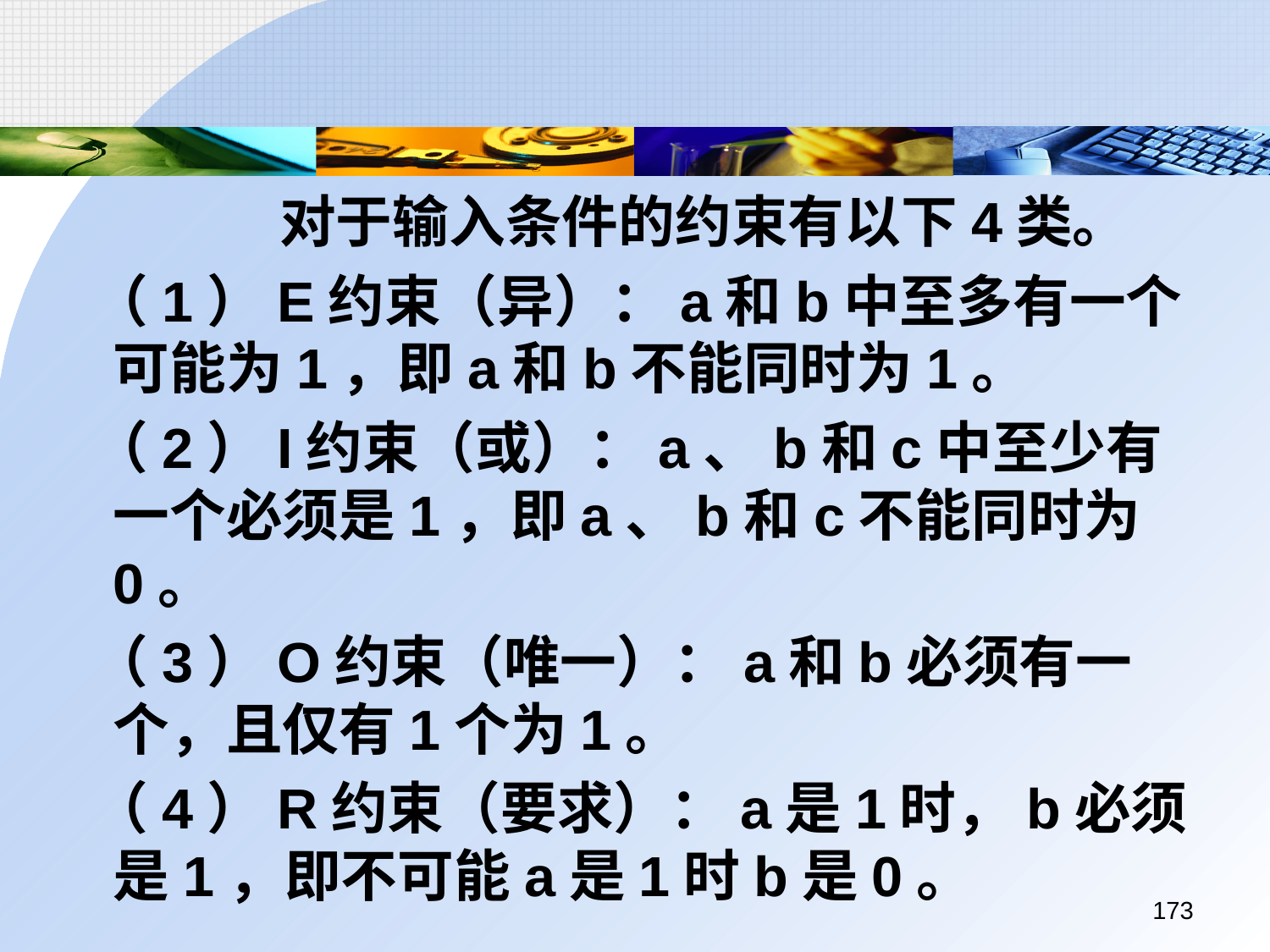

对于输入条件的约束有以下4类。
 （1）E约束（异）：a和b中至多有一个可能为1，即a和b不能同时为1。
 （2）I约束（或）：a、b和c中至少有一个必须是1，即a、b和c不能同时为0。
 （3）O约束（唯一）：a和b必须有一个，且仅有1个为1。
 （4）R约束（要求）：a是1时，b必须是1，即不可能a是1时b是0。
173